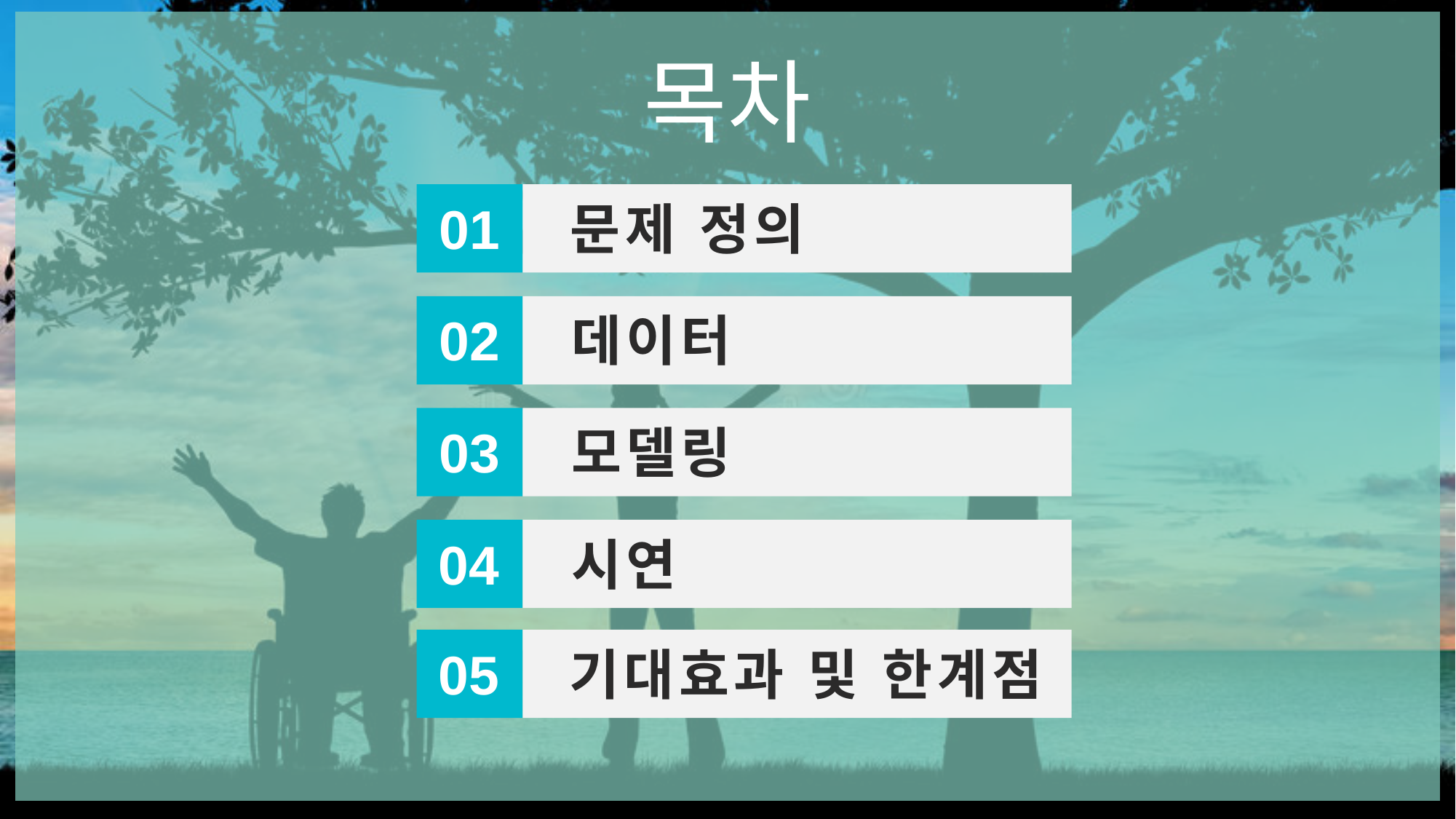

목차

01
문제 정의

02
데이터

03
모델링

04
시연

05
기대효과 및 한계점